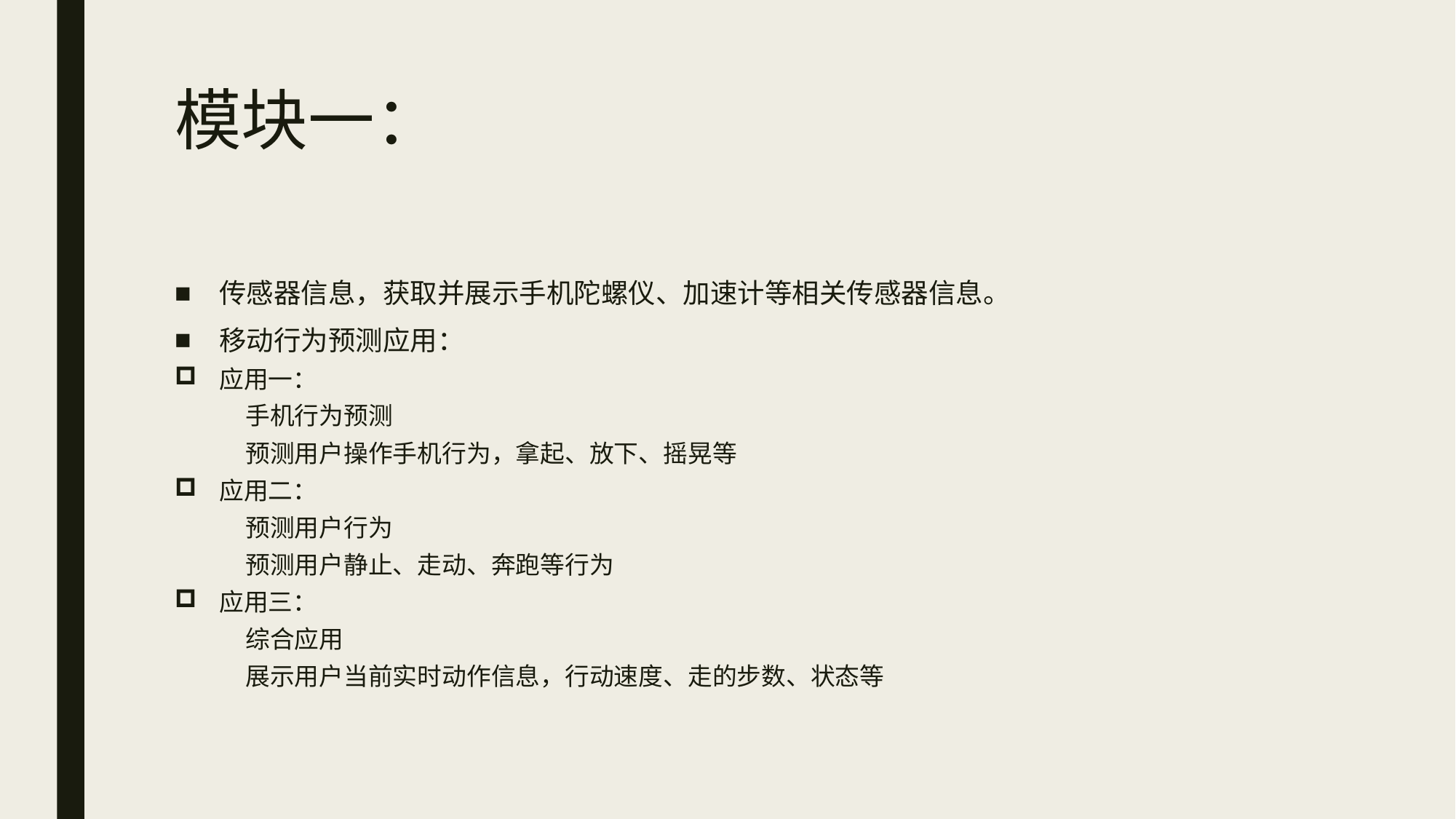

# 模块一：
传感器信息，获取并展示手机陀螺仪、加速计等相关传感器信息。
移动行为预测应用：
应用一：
            手机行为预测
            预测用户操作手机行为，拿起、放下、摇晃等
应用二：
            预测用户行为
            预测用户静止、走动、奔跑等行为
应用三：
            综合应用
            展示用户当前实时动作信息，行动速度、走的步数、状态等